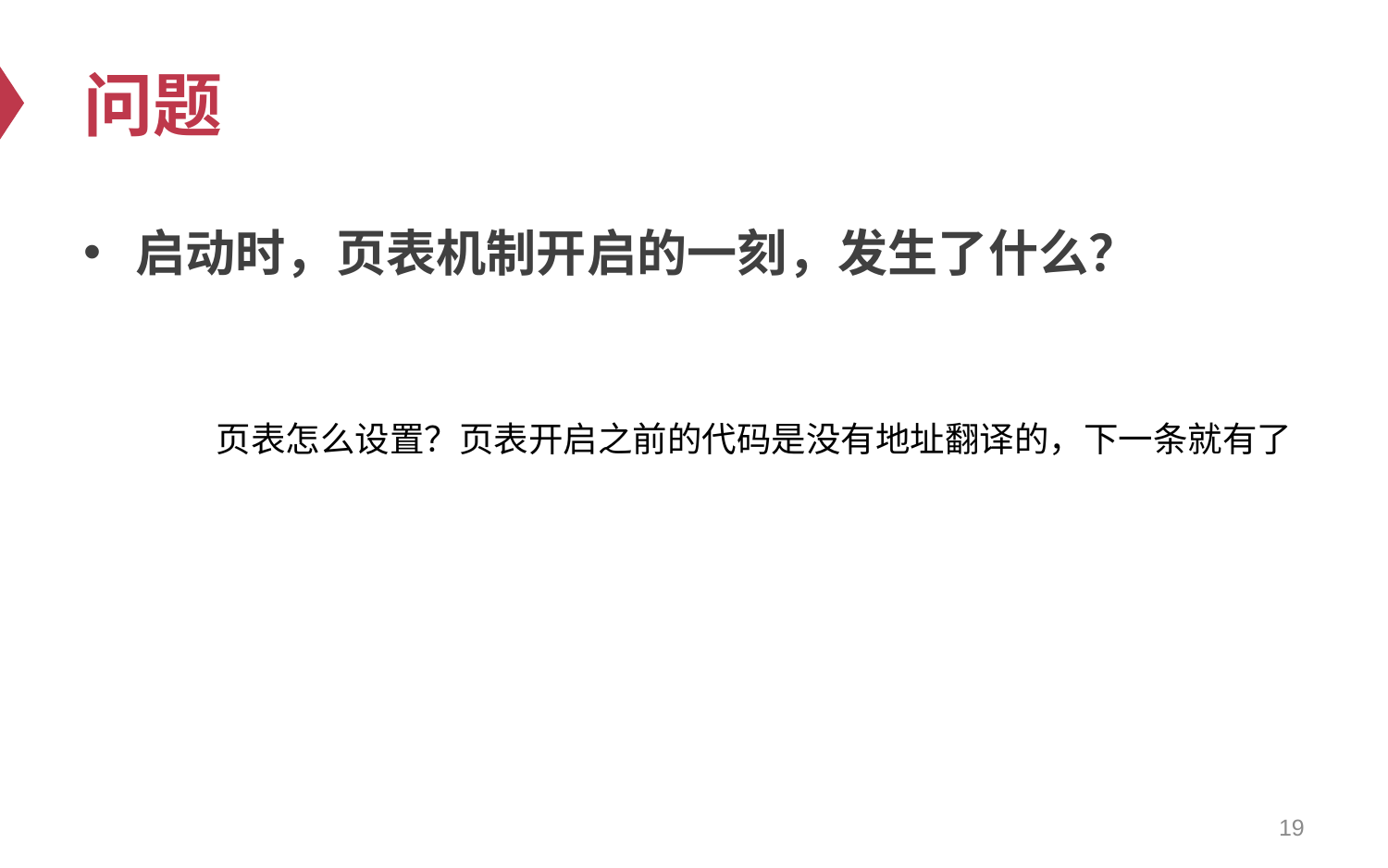

# 问题
启动时，页表机制开启的一刻，发生了什么？
页表怎么设置？页表开启之前的代码是没有地址翻译的，下一条就有了
19